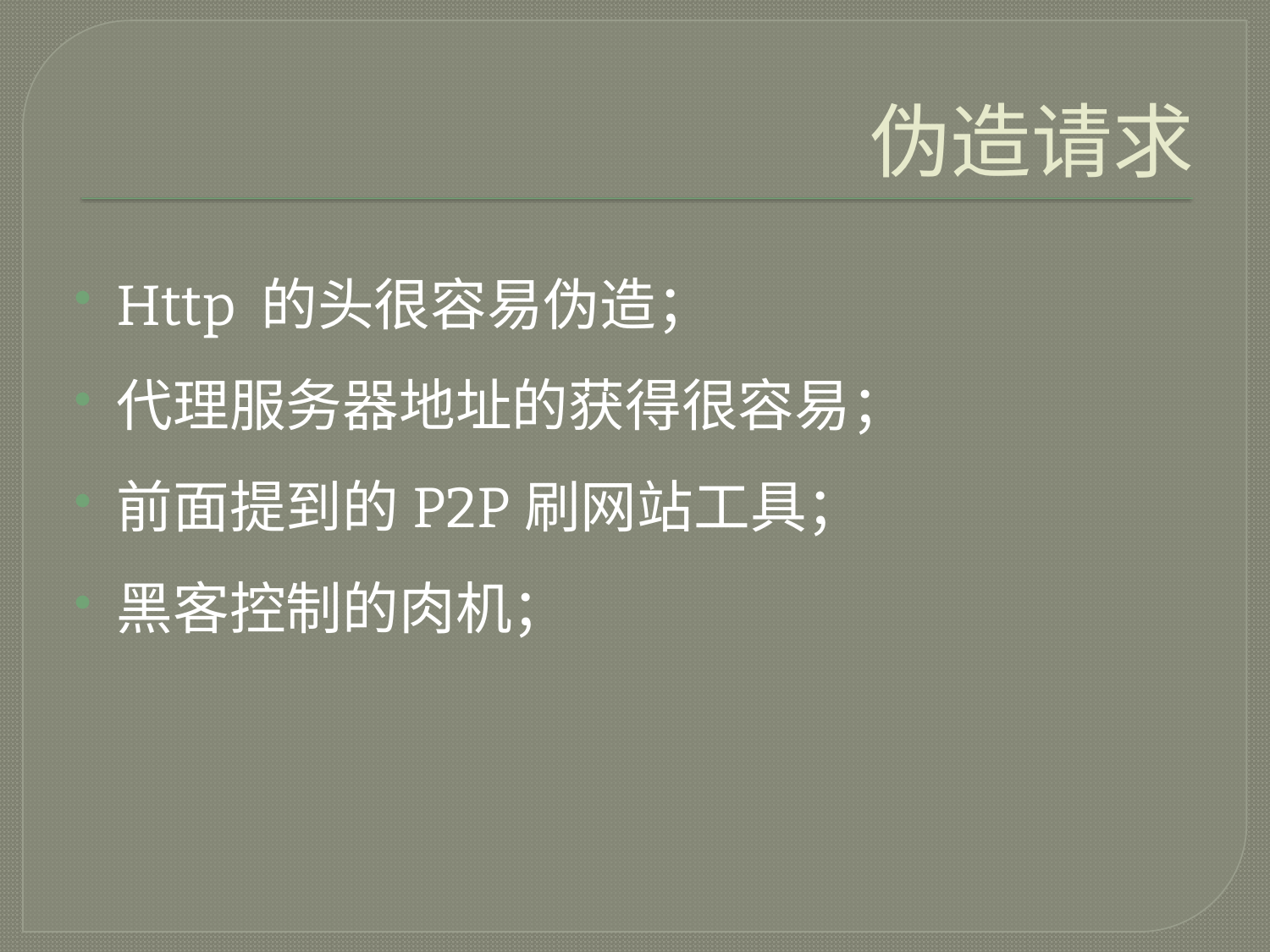

# 伪造请求
Http 的头很容易伪造；
代理服务器地址的获得很容易；
前面提到的P2P刷网站工具；
黑客控制的肉机；